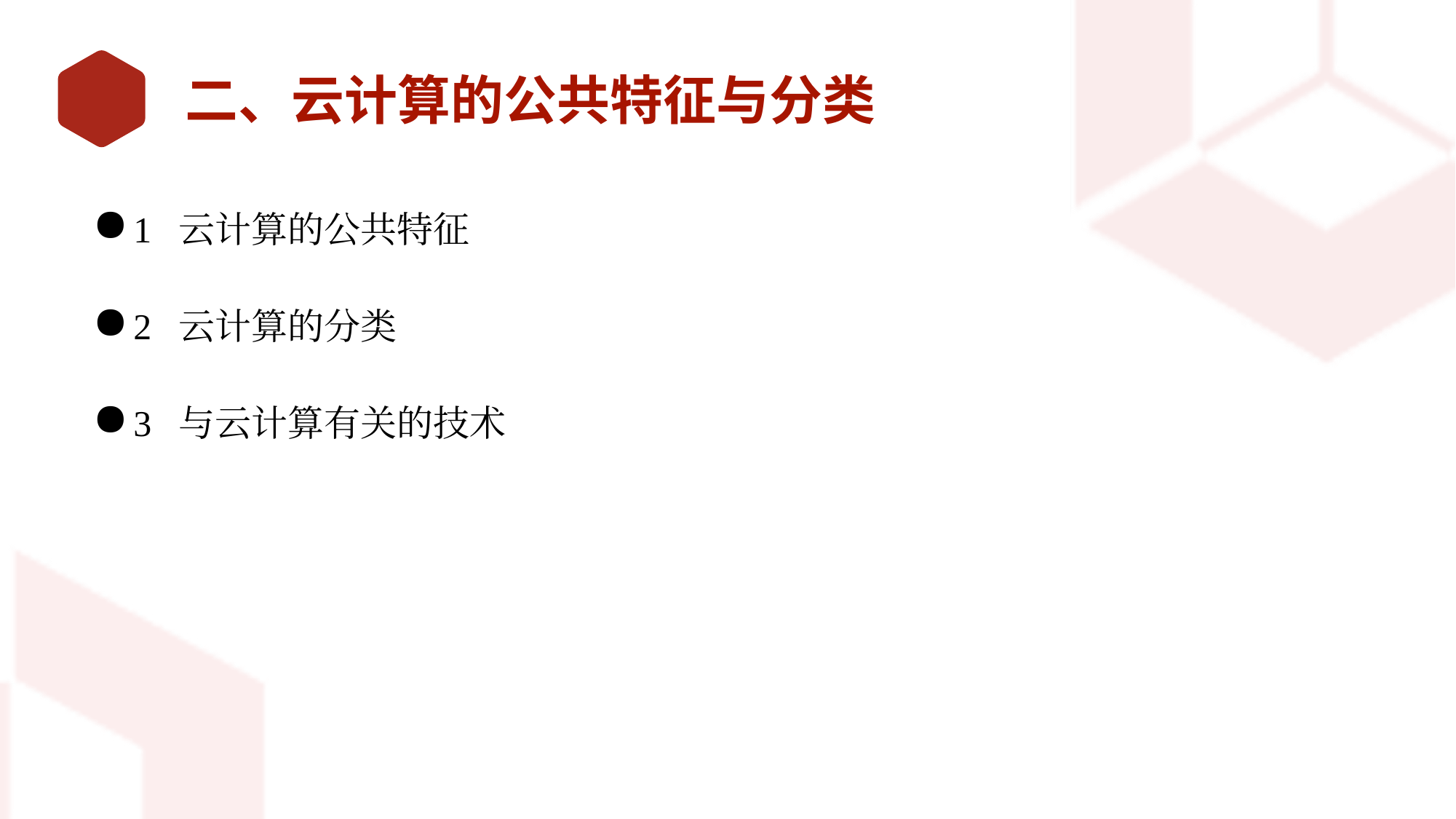

# 二、云计算的公共特征与分类
1  云计算的公共特征
2  云计算的分类
3  与云计算有关的技术